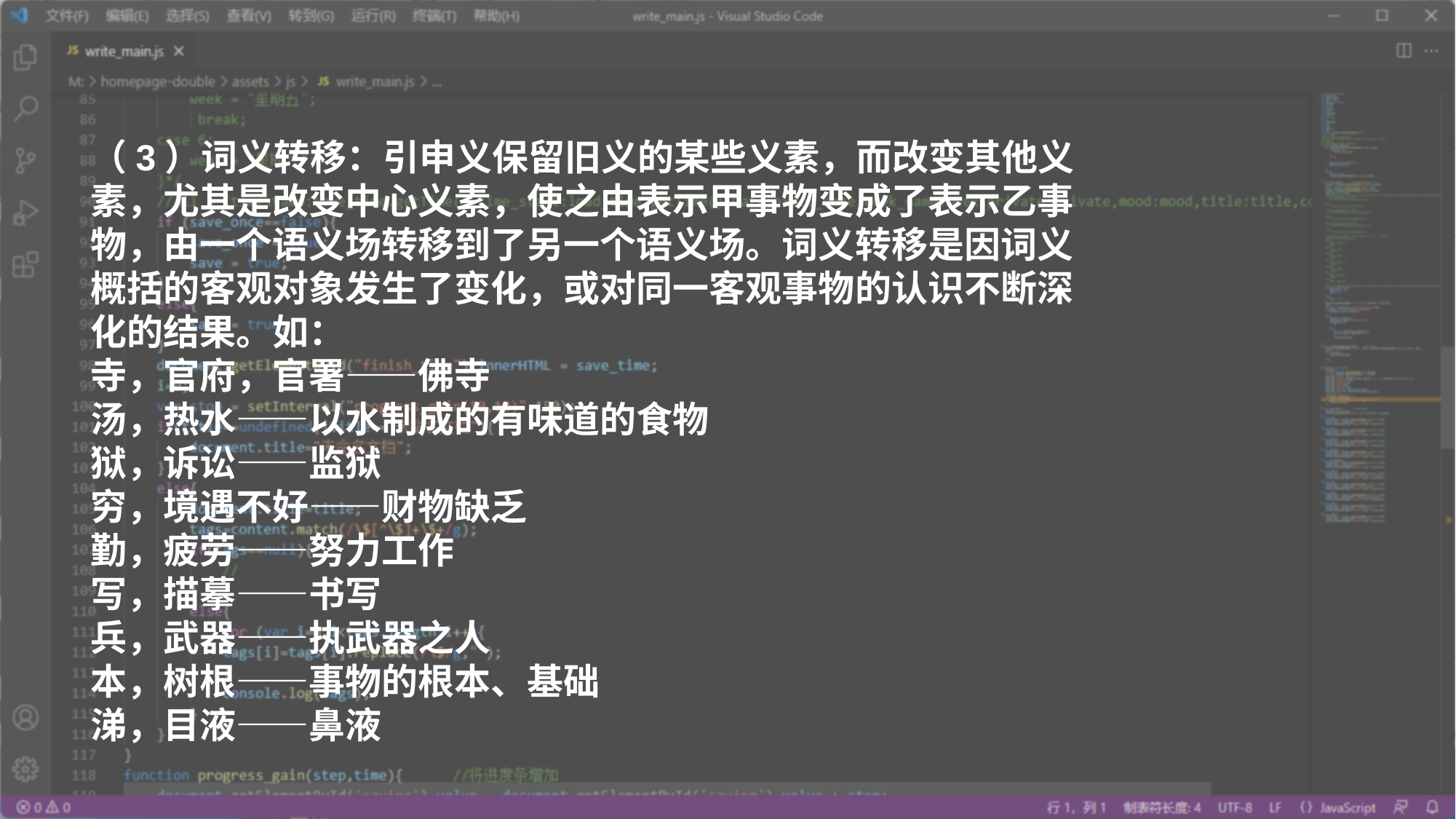

（3）词义转移：引申义保留旧义的某些义素，而改变其他义素，尤其是改变中心义素，使之由表示甲事物变成了表示乙事物，由一个语义场转移到了另一个语义场。词义转移是因词义概括的客观对象发生了变化，或对同一客观事物的认识不断深化的结果。如：
寺，官府，官署——佛寺
汤，热水——以水制成的有味道的食物
狱，诉讼——监狱
穷，境遇不好——财物缺乏
勤，疲劳——努力工作
写，描摹——书写
兵，武器——执武器之人
本，树根——事物的根本、基础
涕，目液——鼻液